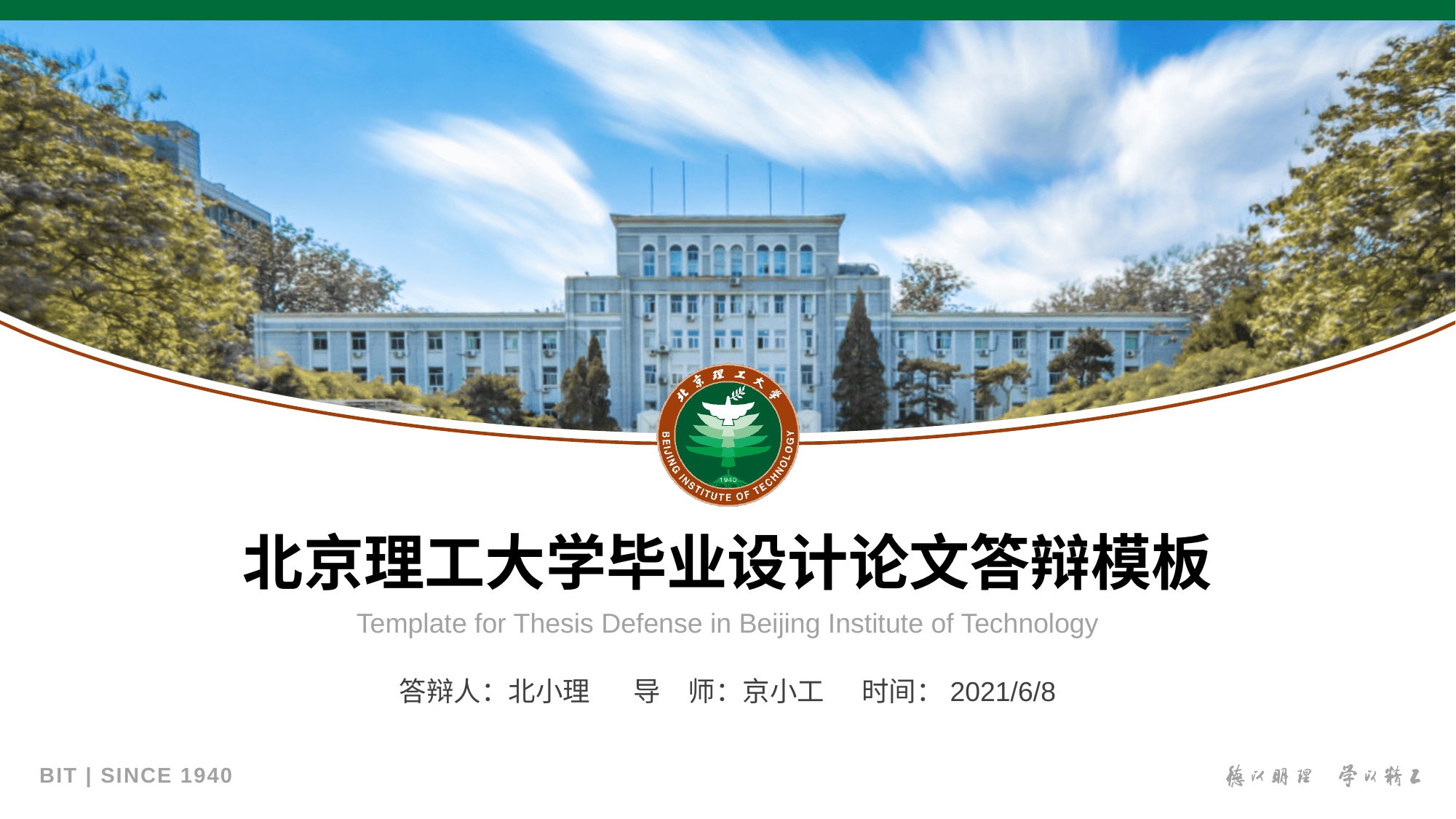

北京理工大学毕业设计论文答辩模板
Template for Thesis Defense in Beijing Institute of Technology
答辩人：北小理       导　师：京小工      时间：2021/6/8